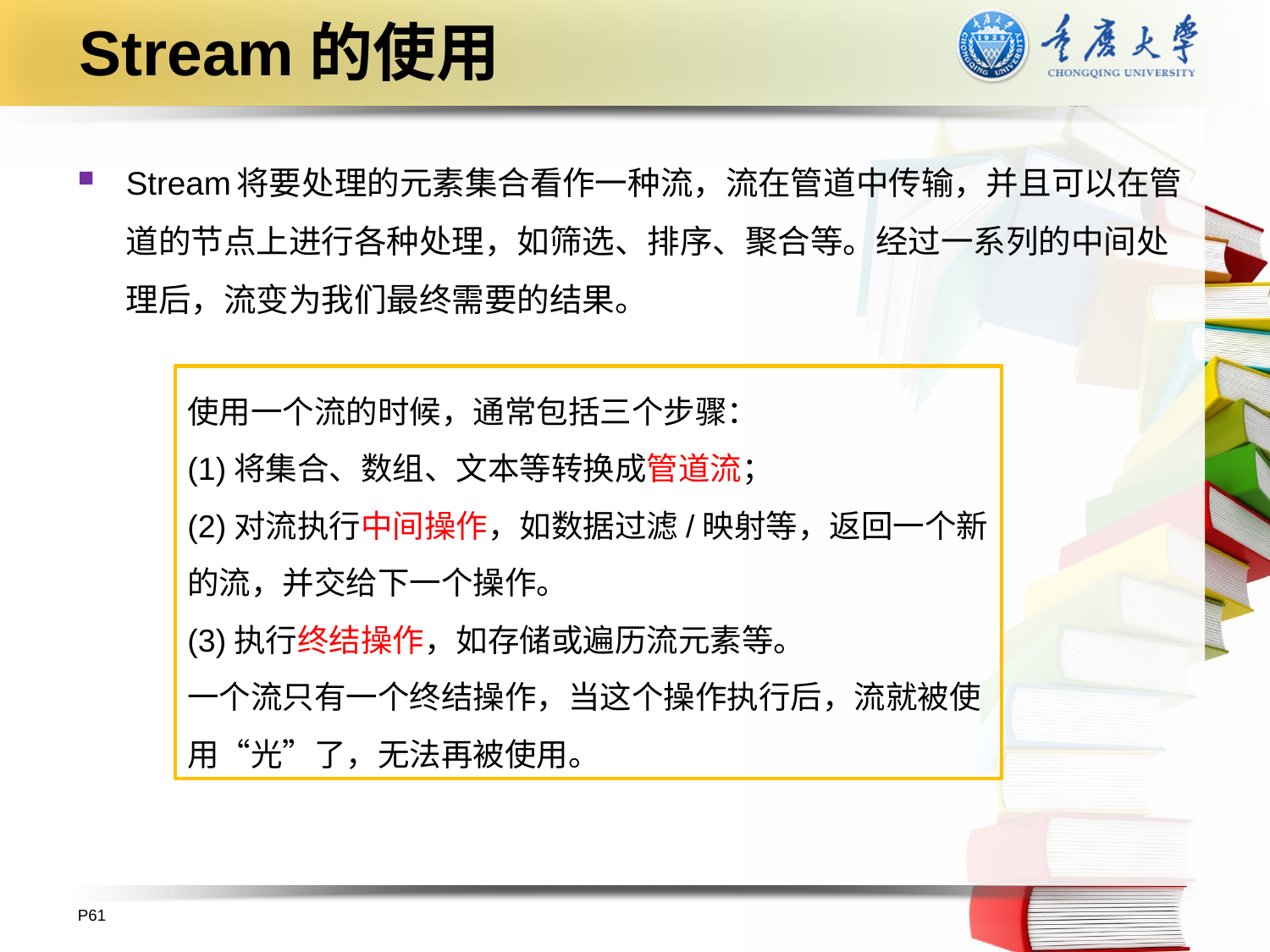

# Stream的使用
Stream将要处理的元素集合看作一种流，流在管道中传输，并且可以在管道的节点上进行各种处理，如筛选、排序、聚合等。经过一系列的中间处理后，流变为我们最终需要的结果。
使用一个流的时候，通常包括三个步骤：
(1)将集合、数组、文本等转换成管道流；
(2)对流执行中间操作，如数据过滤/映射等，返回一个新的流，并交给下一个操作。
(3)执行终结操作，如存储或遍历流元素等。
一个流只有一个终结操作，当这个操作执行后，流就被使用“光”了，无法再被使用。
P61